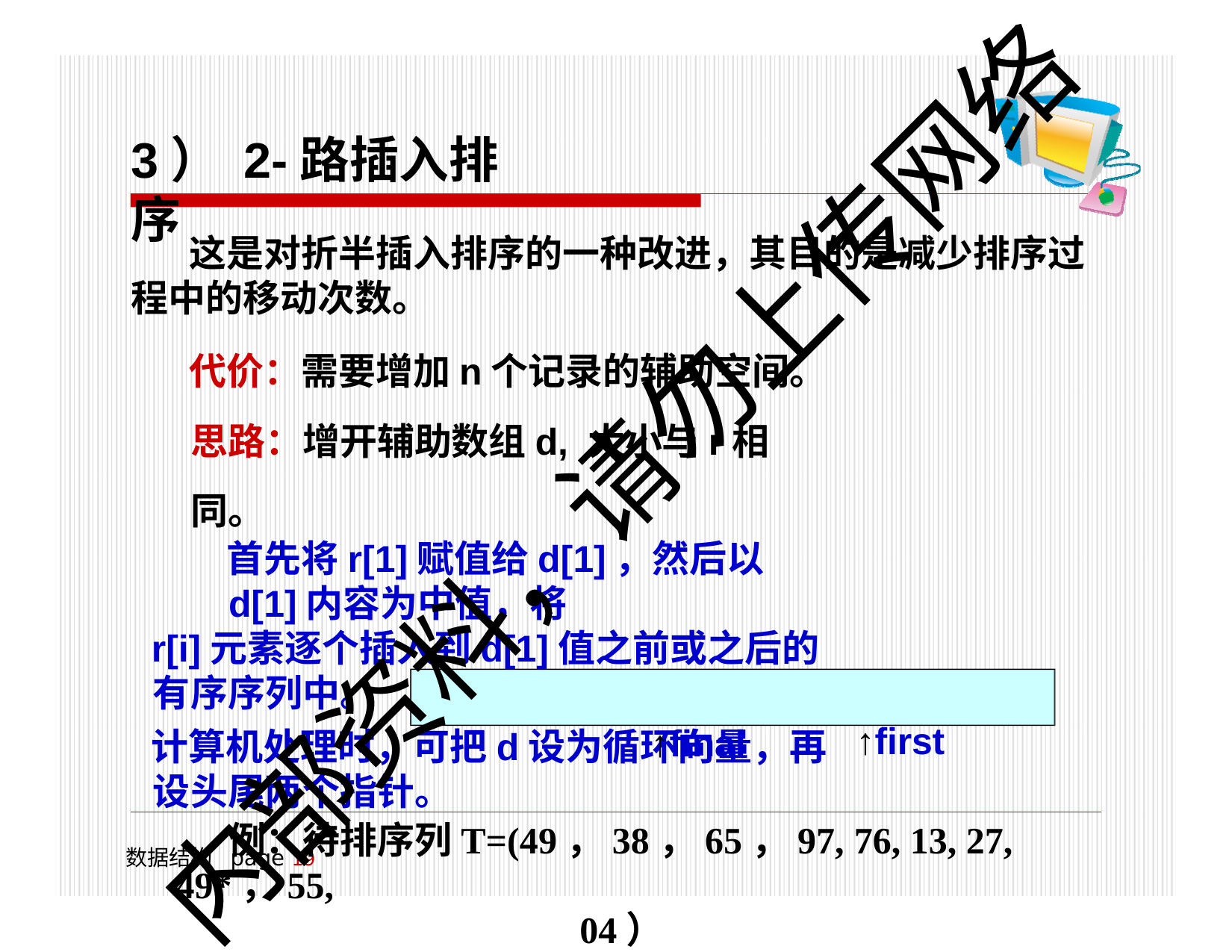

# 3） 2-路插入排序

这是对折半插入排序的一种改进，其目的是减少排序过 程中的移动次数。
代价：需要增加n个记录的辅助空间。 思路：增开辅助数组d, 大小与r相同。
首先将r[1]赋值给d[1]，然后以d[1]内容为中值，将
r[i]元素逐个插入到d[1]值之前或之后的有序序列中。
计算机处理时，可把d设为循环向量，再设头尾两个指针。
例：待排序列T=(49，38，65，97, 76, 13, 27, 49*，55,	04）
排序中途: d= ( 49，65，76, 97 ),	( 13, 27, 38 ）
内部资料，请勿上传网络

↑first
↑final

数据结构	page 19